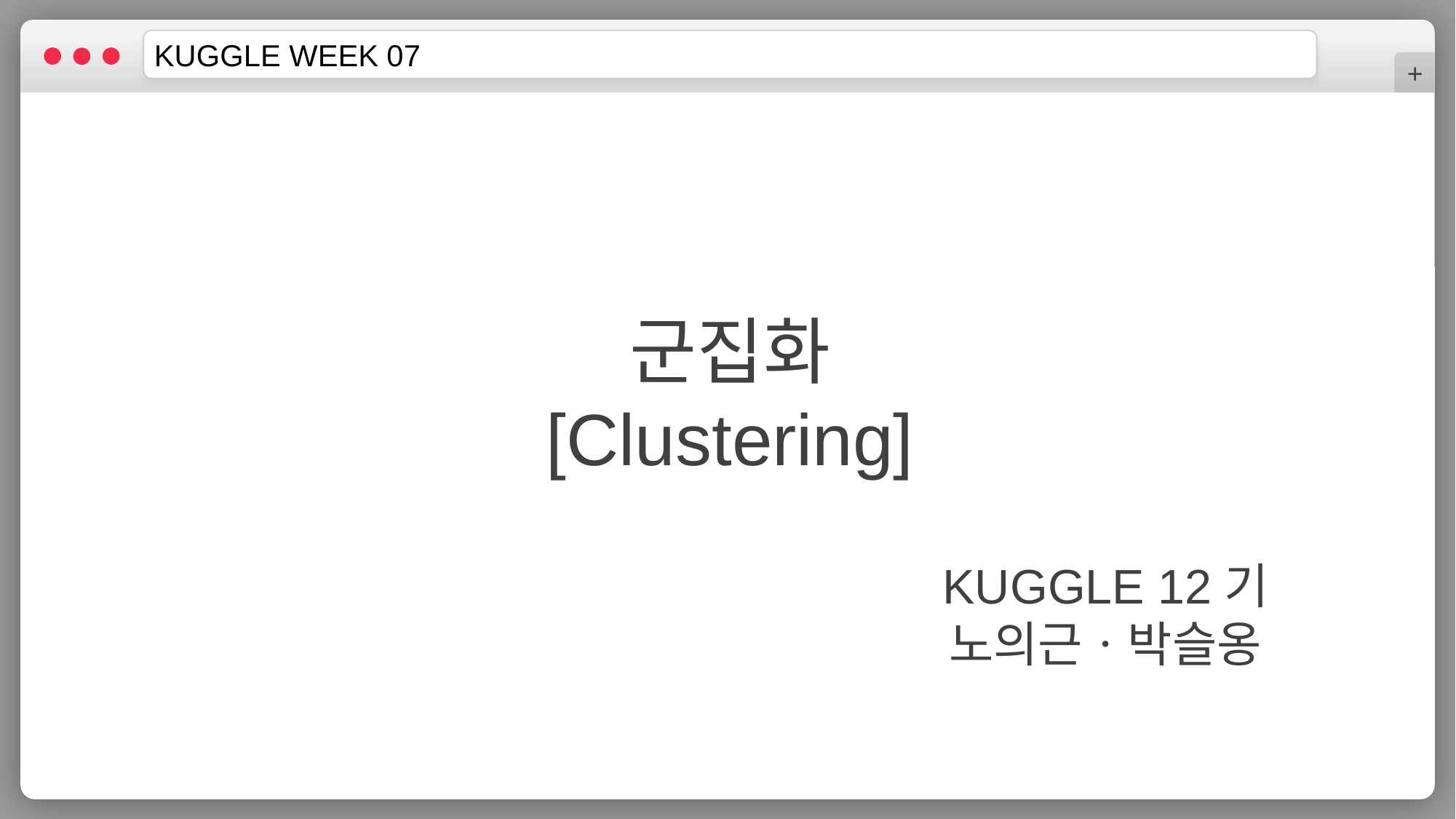

KUGGLE WEEK 07

+
군집화
[Clustering]
KUGGLE 12기
노의근ㆍ박슬옹